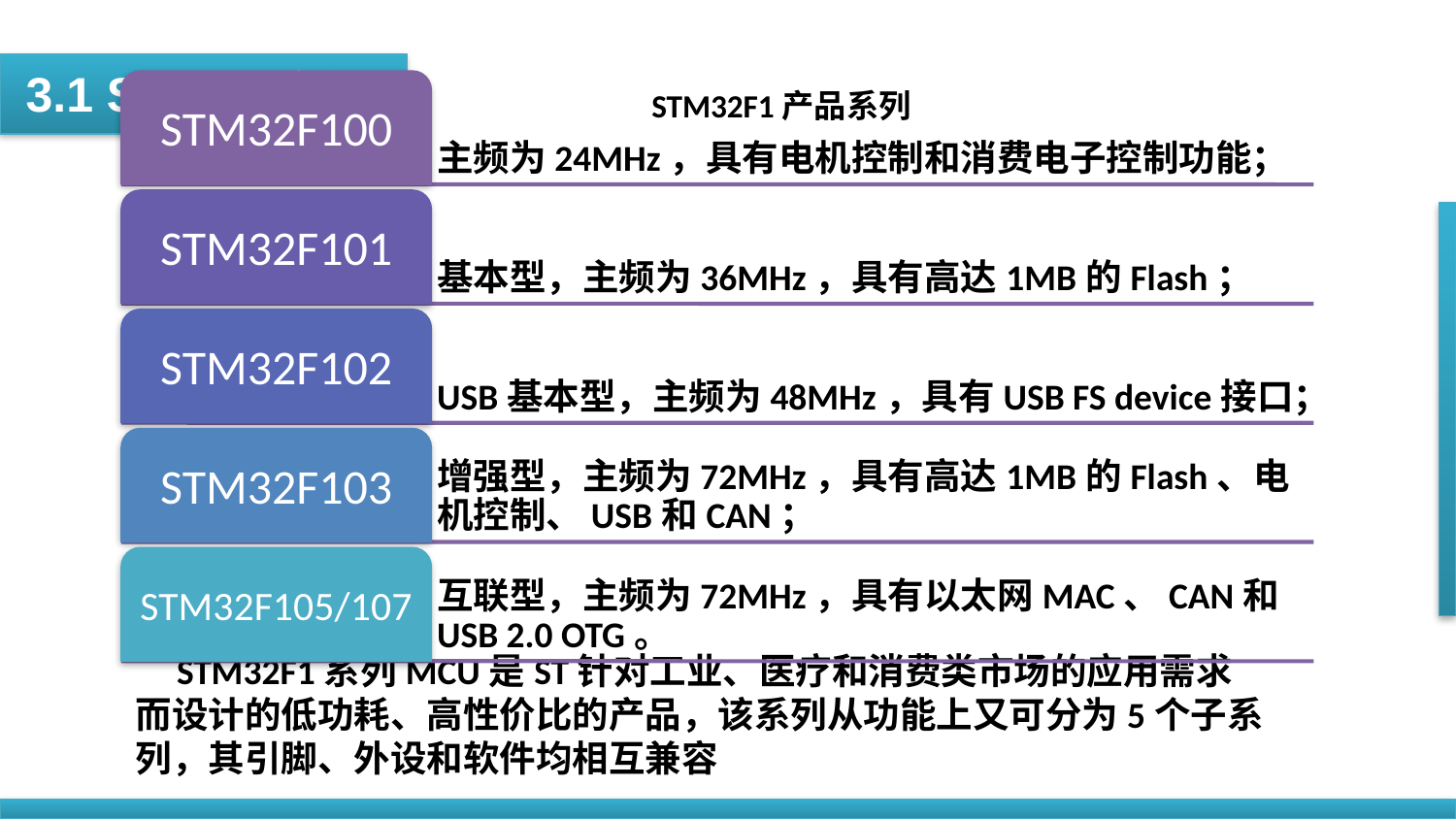

3.1 STM32介绍
主频为24MHz，具有电机控制和消费电子控制功能；
STM32F100
基本型，主频为36MHz，具有高达1MB的Flash；
STM32F101
USB基本型，主频为48MHz，具有USB FS device接口；
STM32F102
增强型，主频为72MHz，具有高达1MB的Flash、电机控制、USB和CAN；
STM32F103
互联型，主频为72MHz，具有以太网MAC、CAN和USB 2.0 OTG。
STM32F105/107
STM32F1产品系列
     STM32F1系列MCU是ST针对工业、医疗和消费类市场的应用需求而设计的低功耗、高性价比的产品，该系列从功能上又可分为5个子系列，其引脚、外设和软件均相互兼容